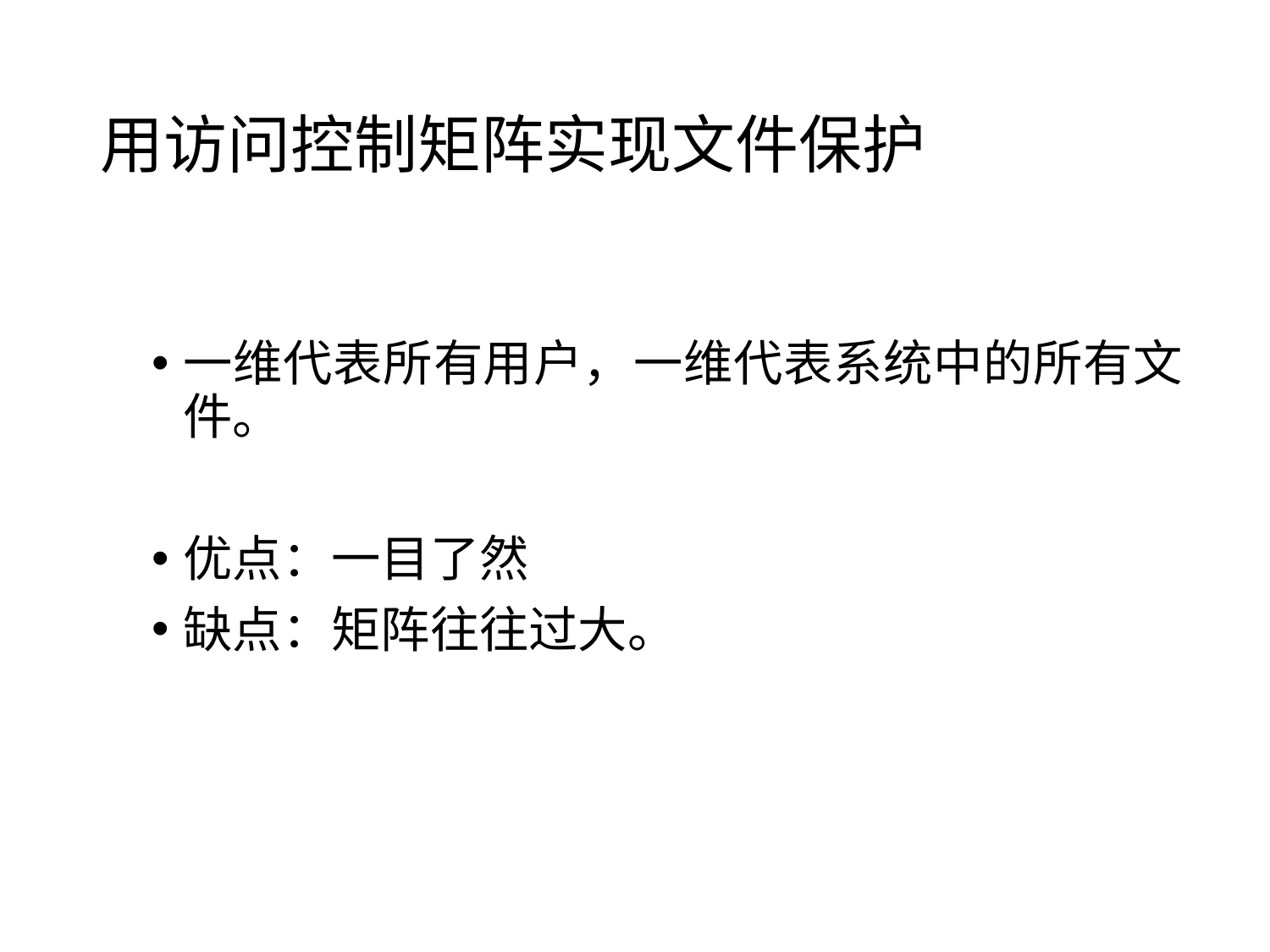

# 用访问控制矩阵实现文件保护
一维代表所有用户，一维代表系统中的所有文件。

优点：一目了然
缺点：矩阵往往过大。